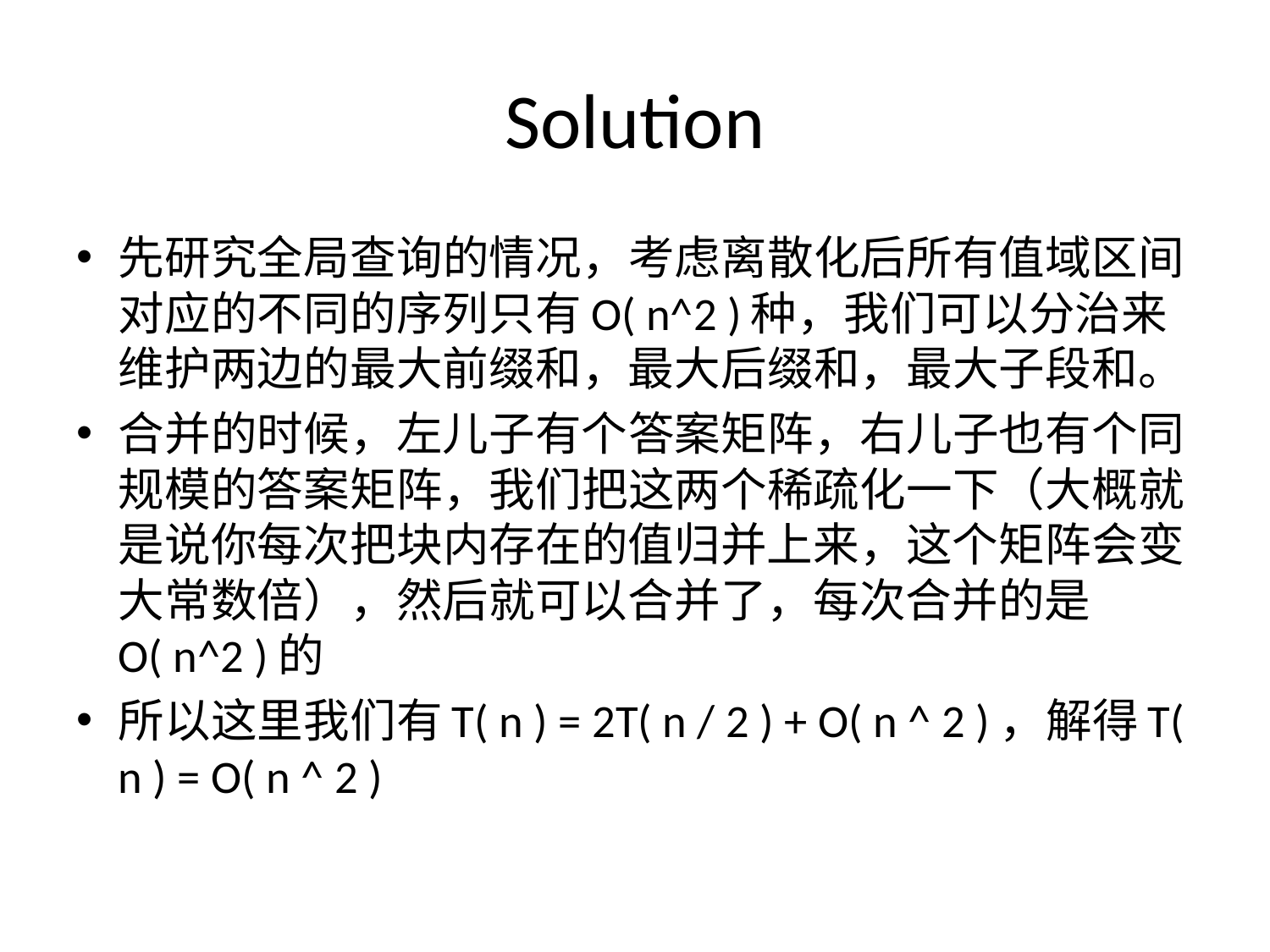

# Solution
先研究全局查询的情况，考虑离散化后所有值域区间对应的不同的序列只有O( n^2 )种，我们可以分治来维护两边的最大前缀和，最大后缀和，最大子段和。
合并的时候，左儿子有个答案矩阵，右儿子也有个同规模的答案矩阵，我们把这两个稀疏化一下（大概就是说你每次把块内存在的值归并上来，这个矩阵会变大常数倍），然后就可以合并了，每次合并的是O( n^2 )的
所以这里我们有T( n ) = 2T( n / 2 ) + O( n ^ 2 )，解得T( n ) = O( n ^ 2 )